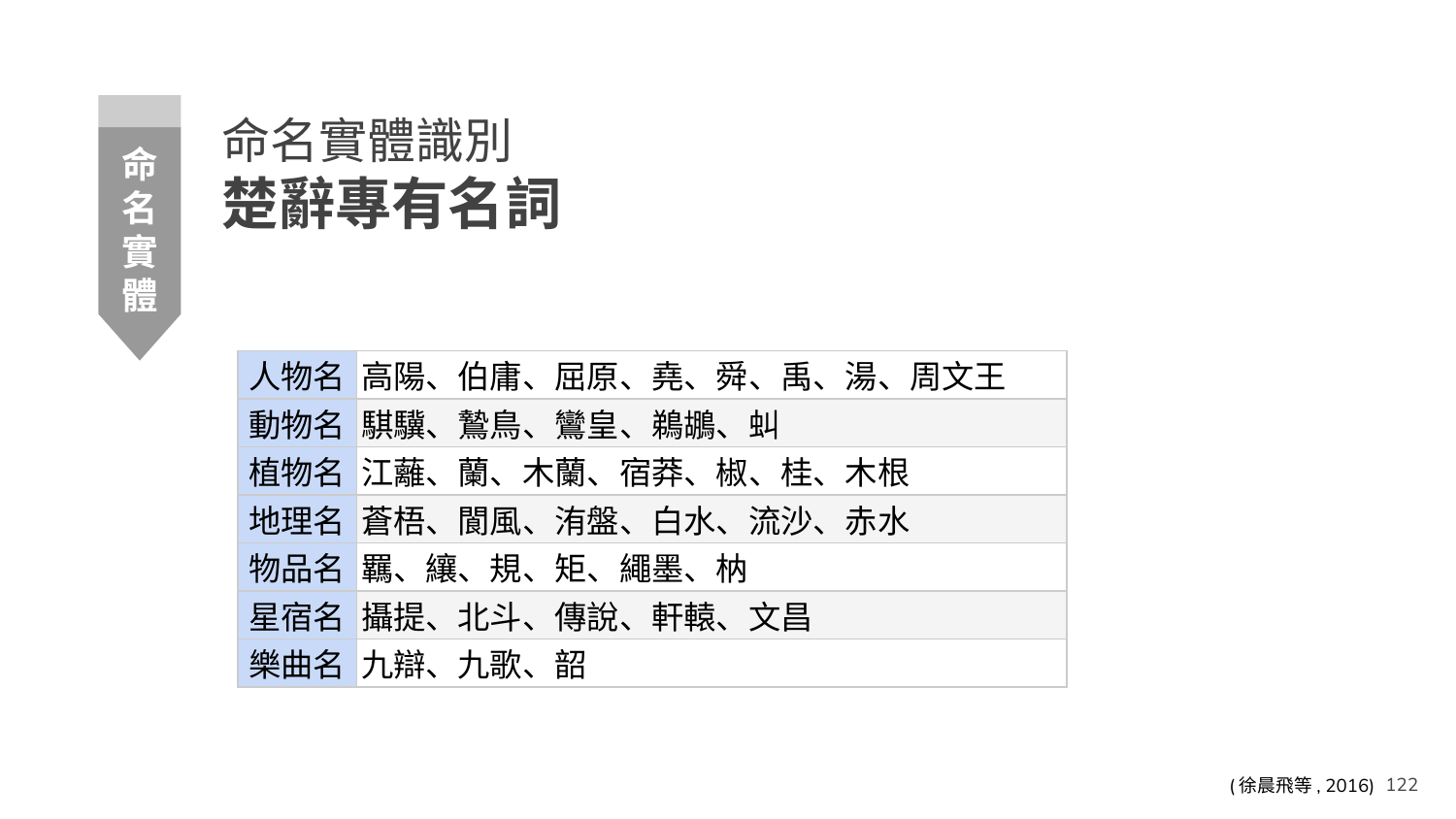

# 命名實體識別
楚辭專有名詞
命名實體

| 人物名 | 高陽、伯庸、屈原、堯、舜、禹、湯、周文王 |
| --- | --- |
| 動物名 | 騏驥、鷙鳥、鸞皇、鵜鶘、虯 |
| 植物名 | 江蘺、蘭、木蘭、宿莽、椒、桂、木根 |
| 地理名 | 蒼梧、閬風、洧盤、白水、流沙、赤水 |
| 物品名 | 羈、纕、規、矩、繩墨、枘 |
| 星宿名 | 攝提、北斗、傳說、軒轅、文昌 |
| 樂曲名 | 九辯、九歌、韶 |
122
(徐晨飛等, 2016)